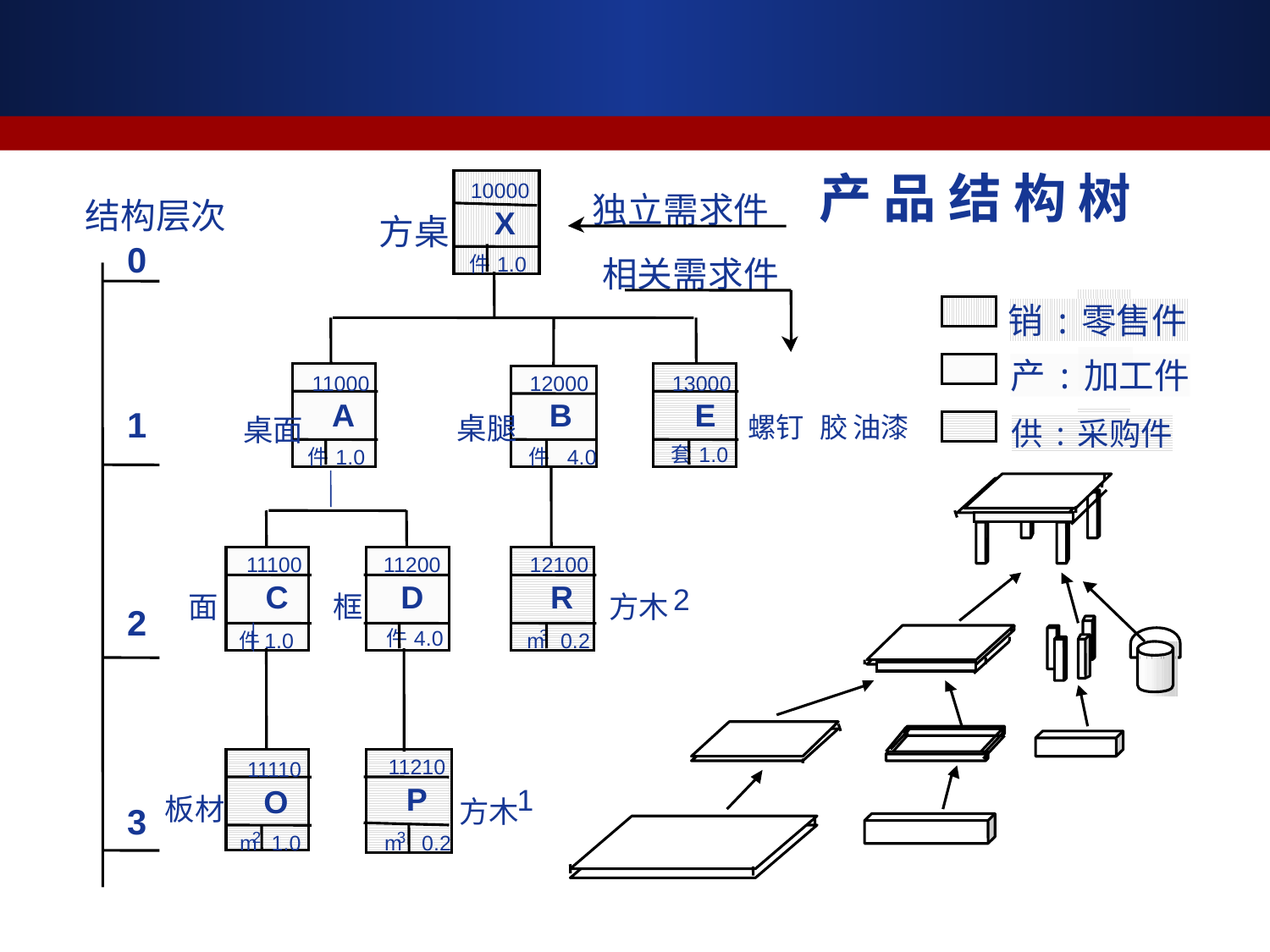

产 品 结 构 树

10000

独立需求件

结构层次

X

方桌

0

件
  1.0
相关需求件

销:零售件

产:加工件

11000
12000
13000

A
B
E

1

供:采购件
桌腿
螺钉
胶
油漆
桌面

套
  1.0
件
  1.0
件
    4.0

11100
11200
12100

C
D
R
2

面
框
方木
2

件
  4.0

3
件

1.0
m
 0.2

11210
11110

P
1
O

板材
方木
3

2
3
m
1.0

m
   0.2